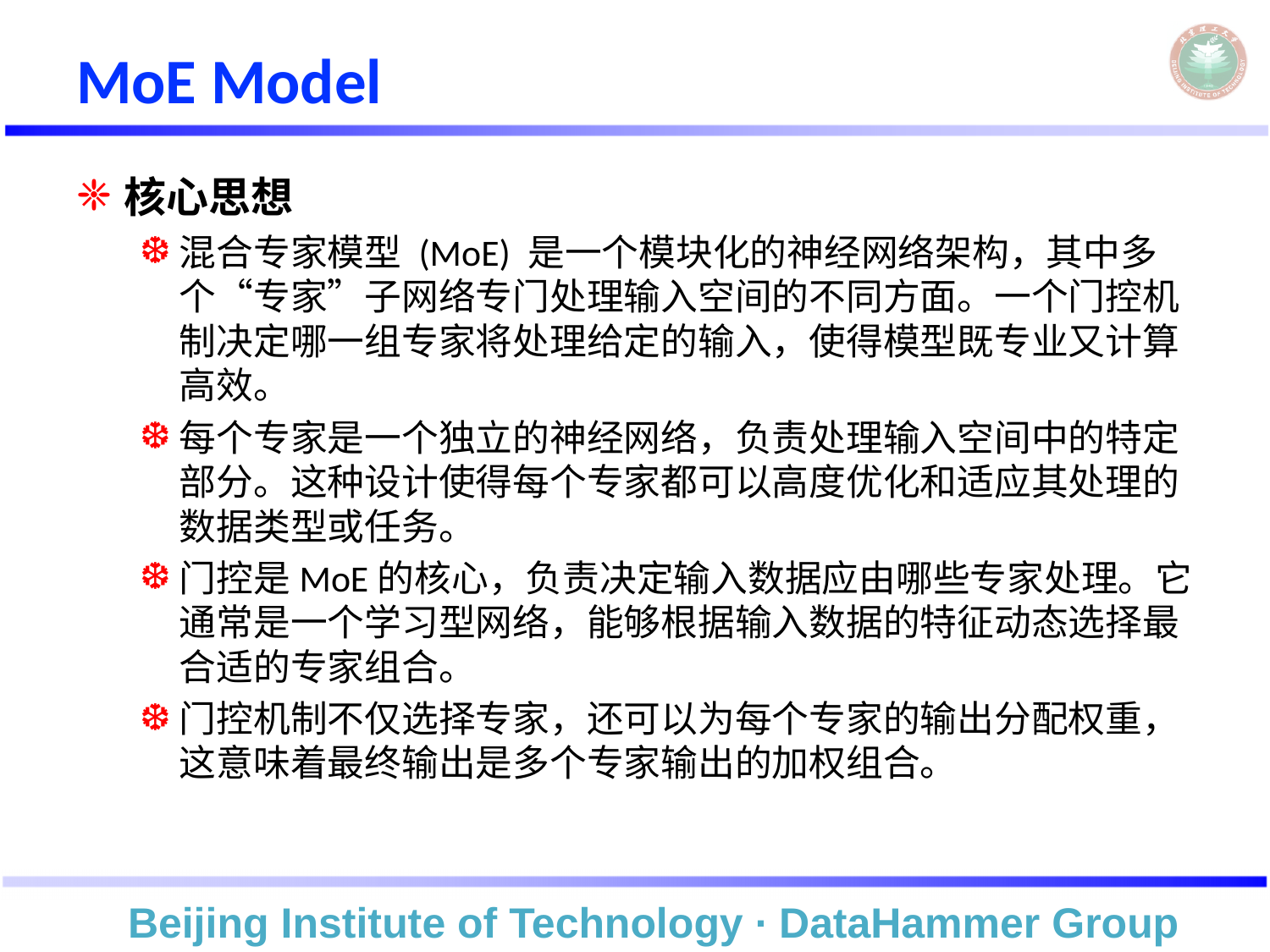

# MoE Model
核心思想
混合专家模型 (MoE) 是一个模块化的神经网络架构，其中多个“专家”子网络专门处理输入空间的不同方面。一个门控机制决定哪一组专家将处理给定的输入，使得模型既专业又计算高效。
每个专家是一个独立的神经网络，负责处理输入空间中的特定部分。这种设计使得每个专家都可以高度优化和适应其处理的数据类型或任务。
门控是MoE的核心，负责决定输入数据应由哪些专家处理。它通常是一个学习型网络，能够根据输入数据的特征动态选择最合适的专家组合。
门控机制不仅选择专家，还可以为每个专家的输出分配权重，这意味着最终输出是多个专家输出的加权组合。